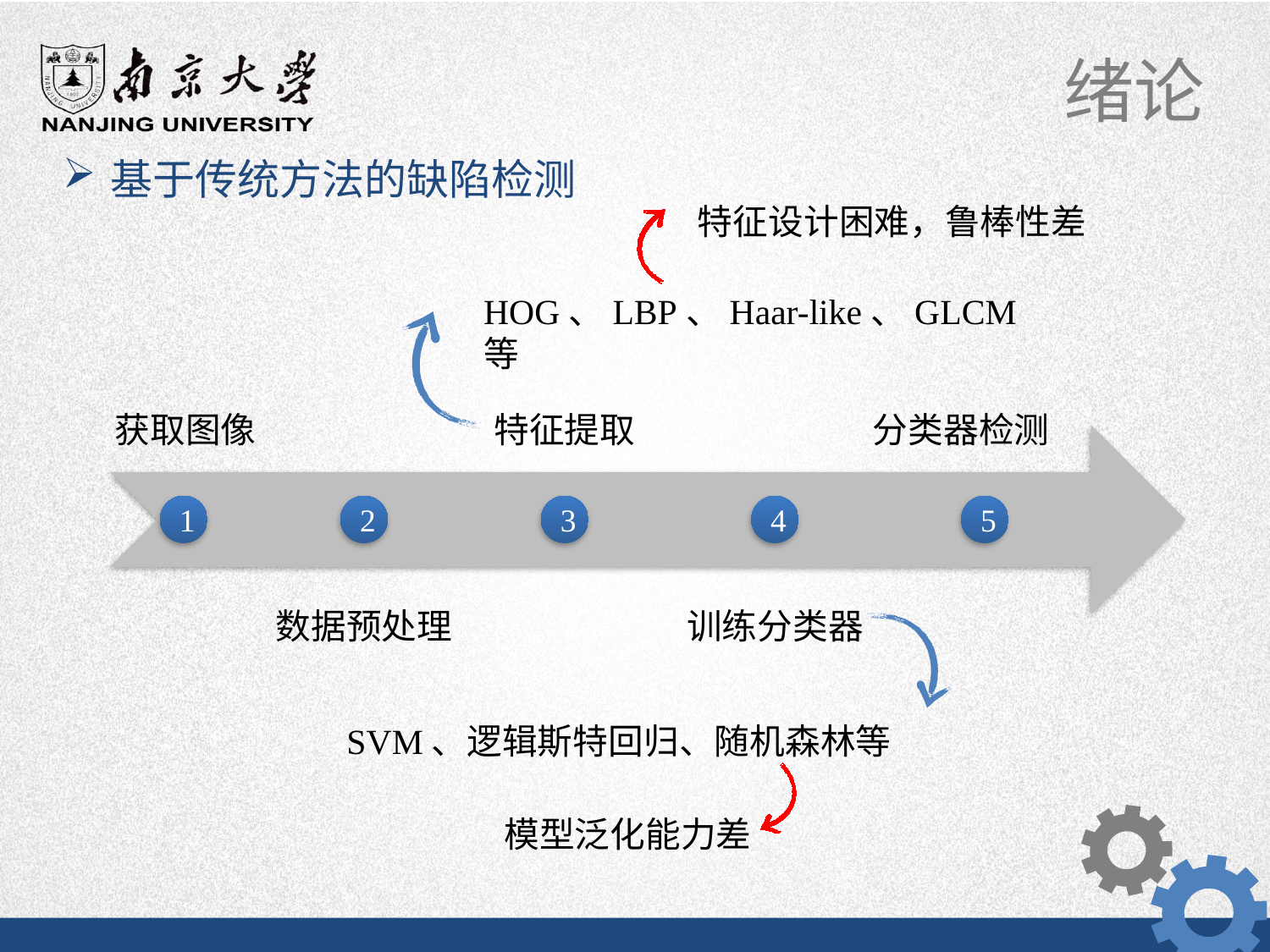

基于传统方法的缺陷检测
特征设计困难，鲁棒性差

HOG、LBP、Haar-like、GLCM等

获取图像
特征提取
分类器检测

1
2
3
4
5
数据预处理
训练分类器

SVM、逻辑斯特回归、随机森林等

模型泛化能力差